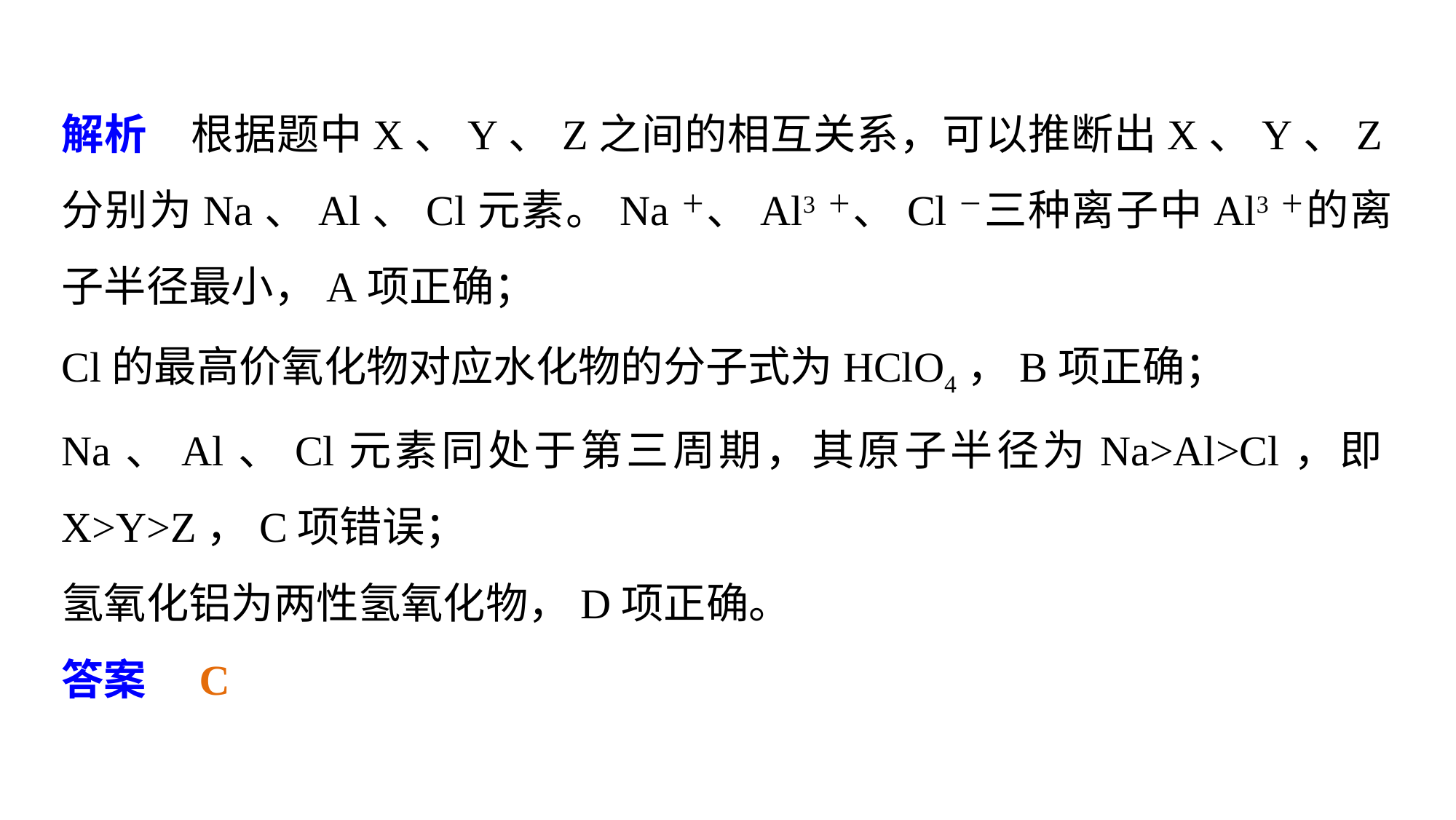

解析　根据题中X、Y、Z之间的相互关系，可以推断出X、Y、Z分别为Na、Al、Cl元素。Na＋、Al3＋、Cl－三种离子中Al3＋的离子半径最小，A项正确；
Cl的最高价氧化物对应水化物的分子式为HClO4，B项正确；
Na、Al、Cl元素同处于第三周期，其原子半径为Na>Al>Cl，即X>Y>Z，C项错误；
氢氧化铝为两性氢氧化物，D项正确。
答案　C